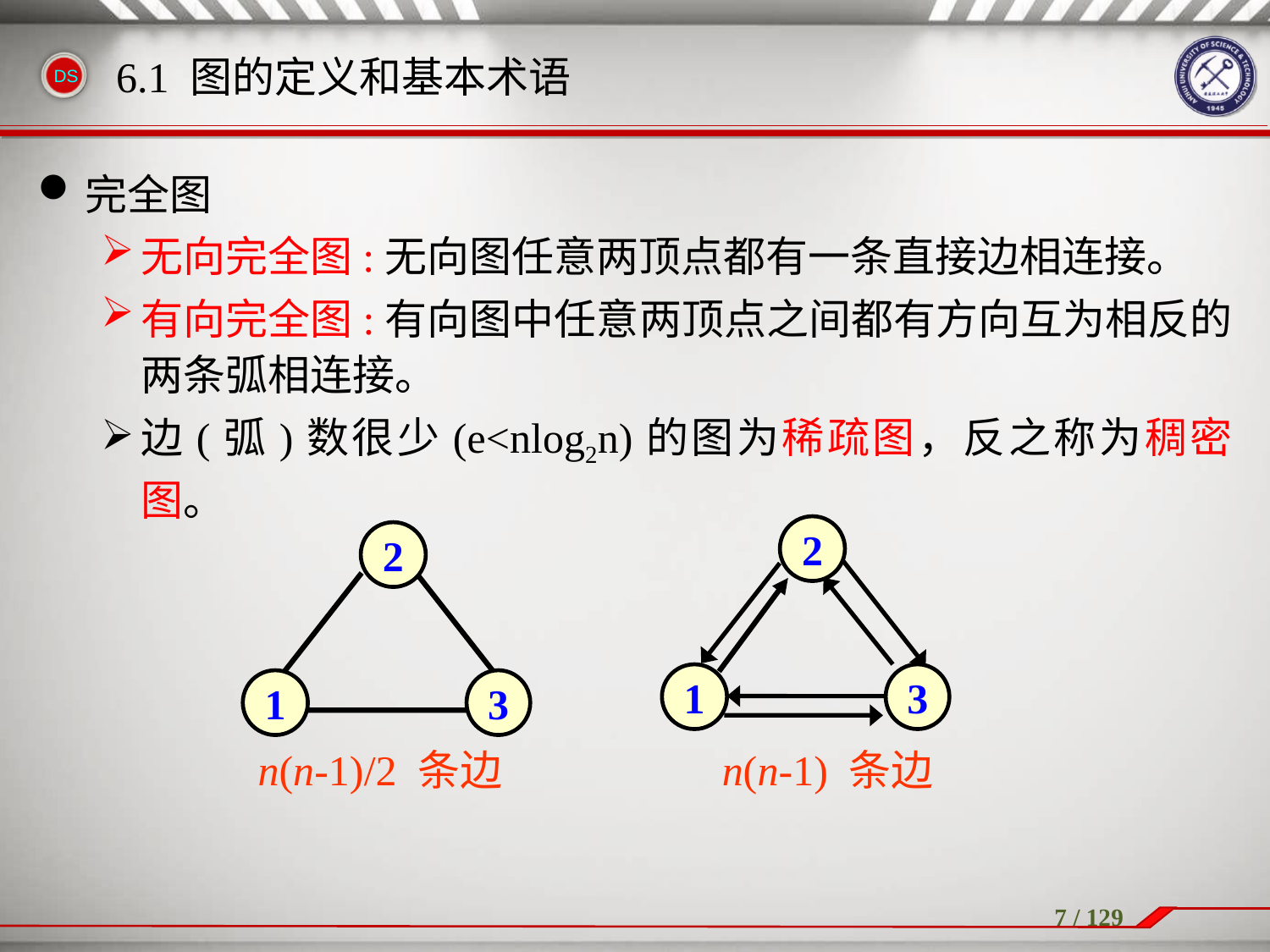

完全图
无向完全图:无向图任意两顶点都有一条直接边相连接。
有向完全图:有向图中任意两顶点之间都有方向互为相反的两条弧相连接。
边(弧)数很少(e<nlog2n)的图为稀疏图，反之称为稠密图。

6.1 图的定义和基本术语
2

1
3

2

1
3

n(n-1) 条边
n(n-1)/2 条边